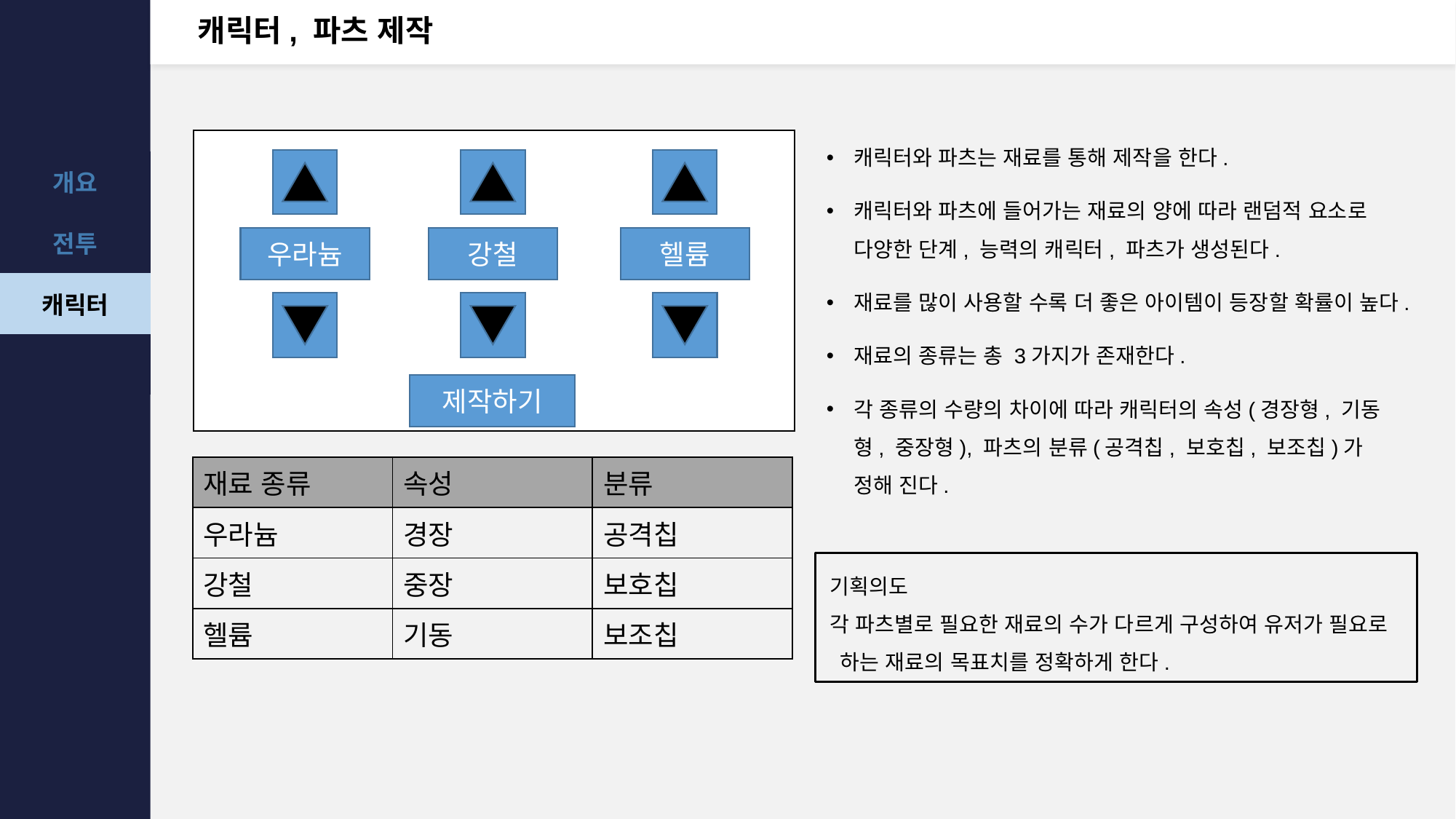

# 캐릭터, 파츠 제작
캐릭터와 파츠는 재료를 통해 제작을 한다.
캐릭터와 파츠에 들어가는 재료의 양에 따라 랜덤적 요소로 다양한 단계, 능력의 캐릭터, 파츠가 생성된다.
재료를 많이 사용할 수록 더 좋은 아이템이 등장할 확률이 높다.
재료의 종류는 총 3가지가 존재한다.
각 종류의 수량의 차이에 따라 캐릭터의 속성(경장형, 기동형, 중장형), 파츠의 분류(공격칩, 보호칩, 보조칩)가 정해 진다.

우라늄

강철

헬륨

제작하기
| 재료 종류 | 속성 | 분류 |
| --- | --- | --- |
| 우라늄 | 경장 | 공격칩 |
| 강철 | 중장 | 보호칩 |
| 헬륨 | 기동 | 보조칩 |
기획의도
각 파츠별로 필요한 재료의 수가 다르게 구성하여 유저가 필요로 하는 재료의 목표치를 정확하게 한다.